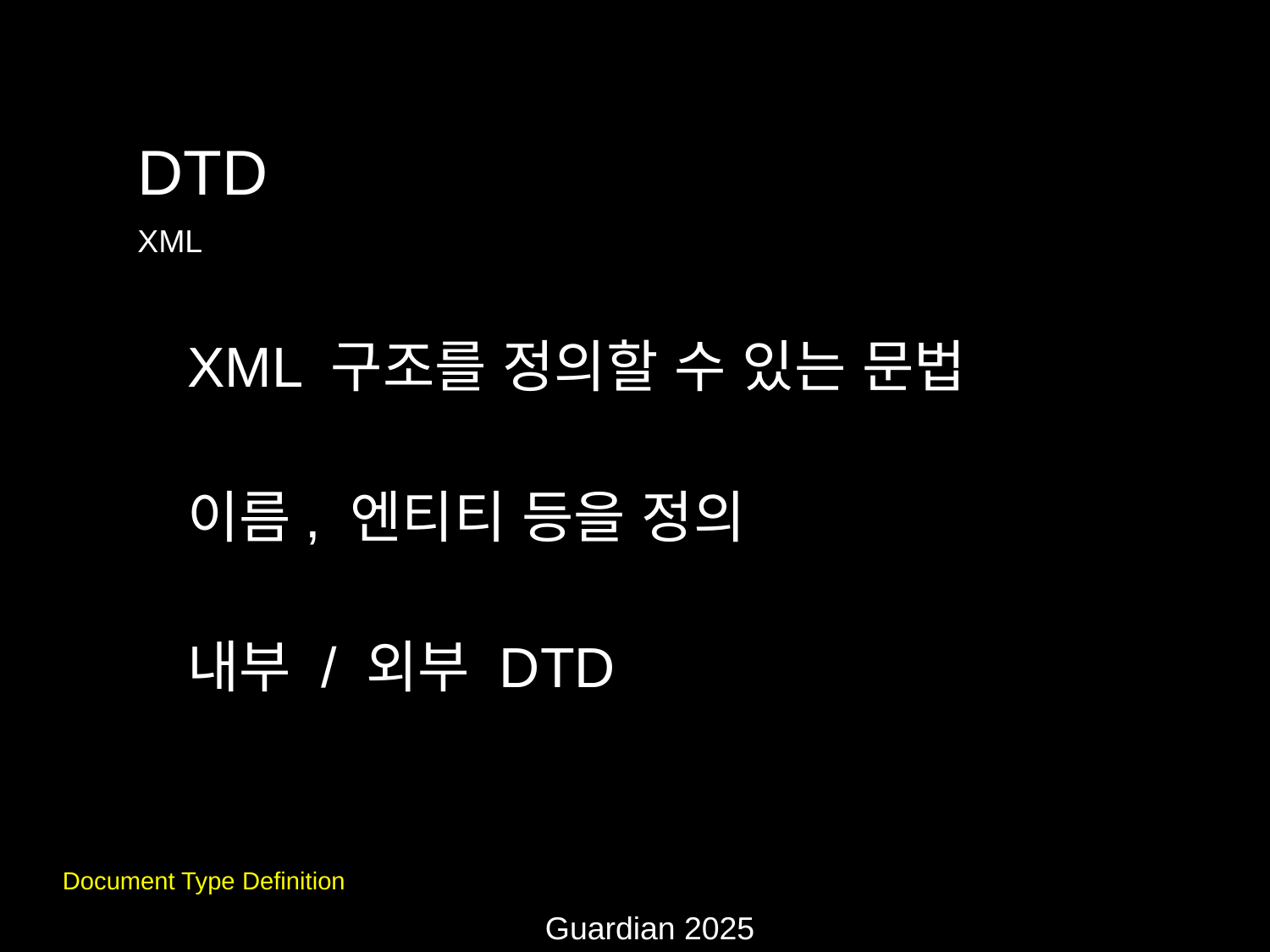

DTD
XML
XML 구조를 정의할 수 있는 문법
이름, 엔티티 등을 정의
내부 / 외부 DTD
Document Type Definition